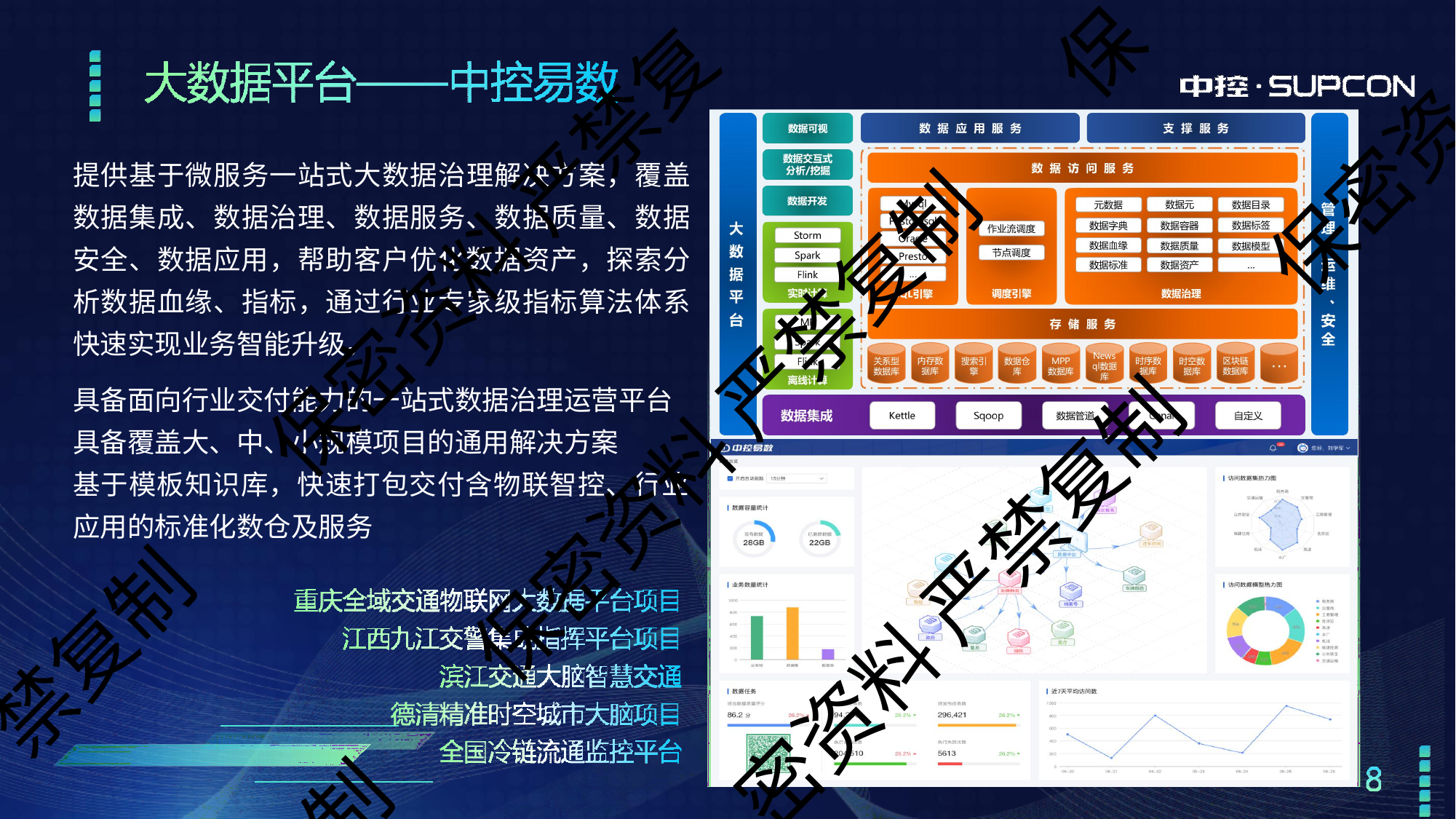

保

提供基于微服务一站式大数据治理解决方案，覆盖 数据集成、数据治理、数据服务、数据质量、数据 安全、数据应用，帮助客户优化数据资产，探索分 析数据血缘、指标，通过行业专家级指标算法体系 快速实现业务智能升级。
具备面向行业交付能力的一站式数据治理运营平台 具备覆盖大、中、小规模项目的通用解决方案
基于模板知识库，快速打包交付含物联智控、行业 应用的标准化数仓及服务
保密资

保密资料 严禁复

保密资料 严禁复制
密资料 严禁复制

禁复制

制